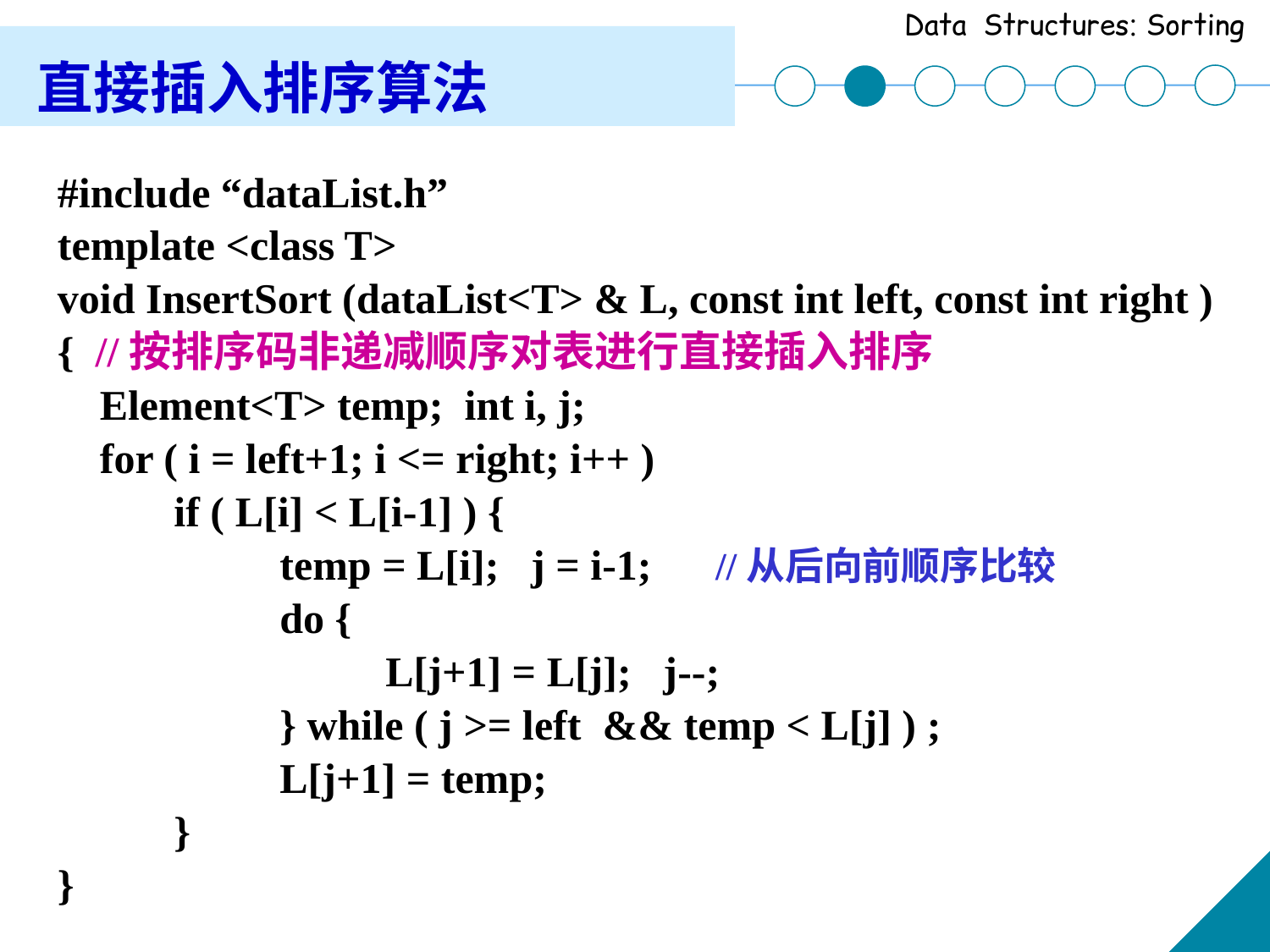

直接插入排序算法

#include “dataList.h”
template <class T>
void InsertSort (dataList<T> & L, const int left, const int right )
{  //按排序码非递减顺序对表进行直接插入排序
    Element<T> temp;  int i, j;
    for ( i = left+1; i <= right; i++ )
           if ( L[i] < L[i-1] ) {
                     temp = L[i];   j = i-1;      //从后向前顺序比较
                     do {
                               L[j+1] = L[j];   j--;
                     } while ( j >= left  && temp < L[j] ) ;
                     L[j+1] = temp;
           }
}